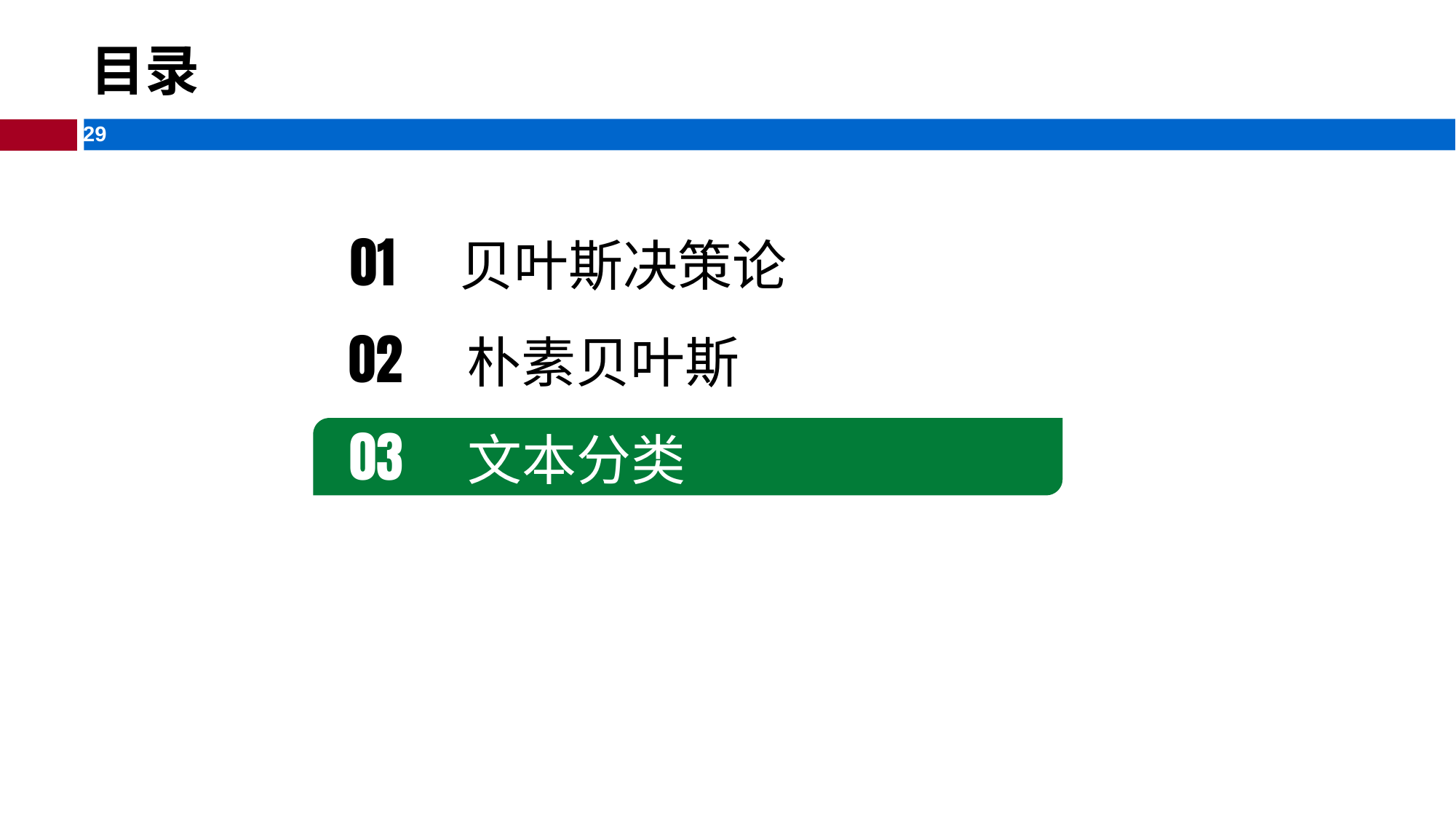

# 目录
01    贝叶斯决策论
02    朴素贝叶斯

03    文本分类